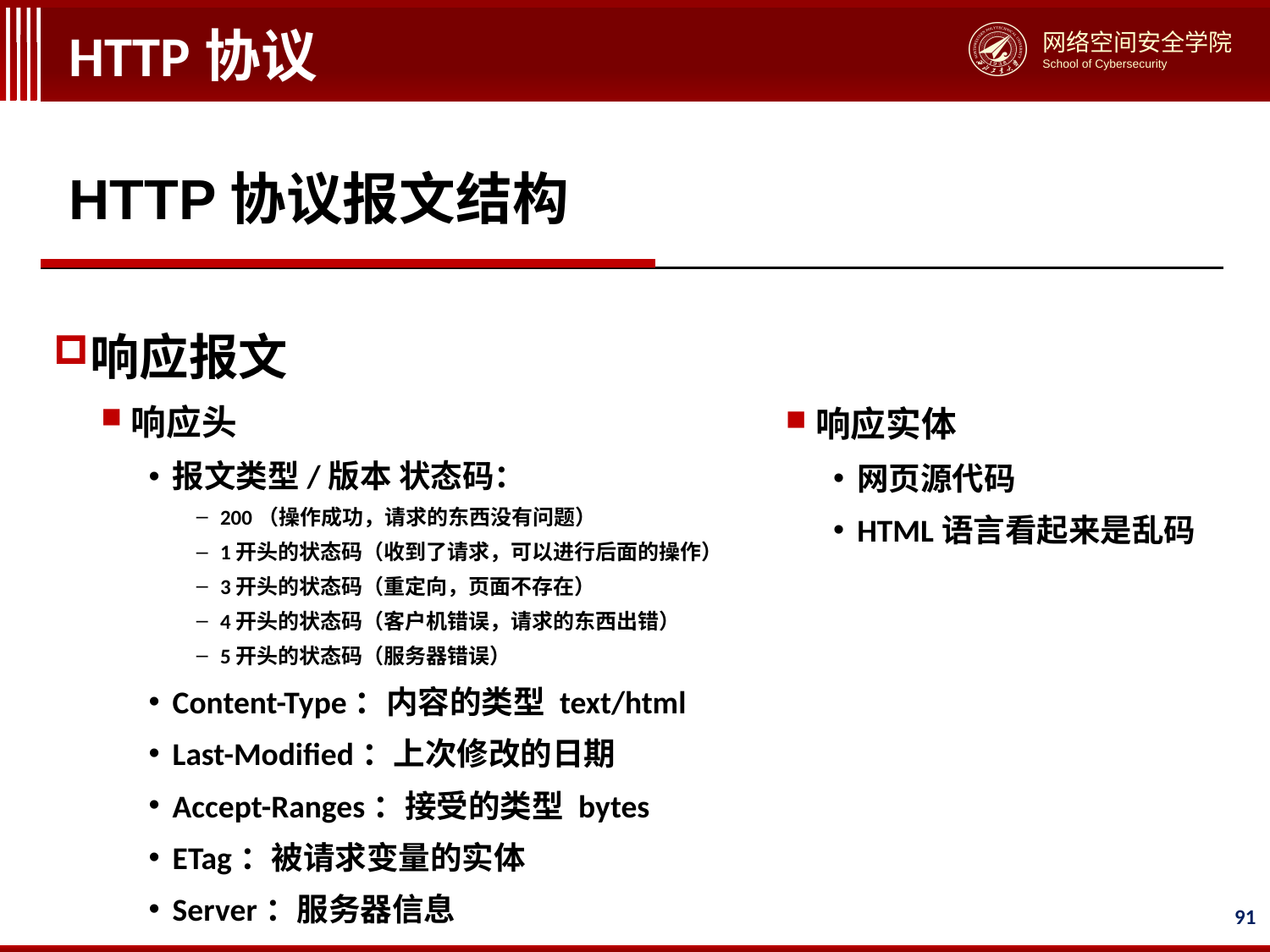

# HTTP协议
HTTP协议报文结构
响应报文
响应头
报文类型/版本 状态码：
200（操作成功，请求的东西没有问题）
1开头的状态码（收到了请求，可以进行后面的操作）
3开头的状态码（重定向，页面不存在）
4开头的状态码（客户机错误，请求的东西出错）
5开头的状态码（服务器错误）
Content-Type：内容的类型 text/html
Last-Modified：上次修改的日期
Accept-Ranges：接受的类型 bytes
ETag：被请求变量的实体
Server：服务器信息

响应实体
网页源代码
HTML语言看起来是乱码